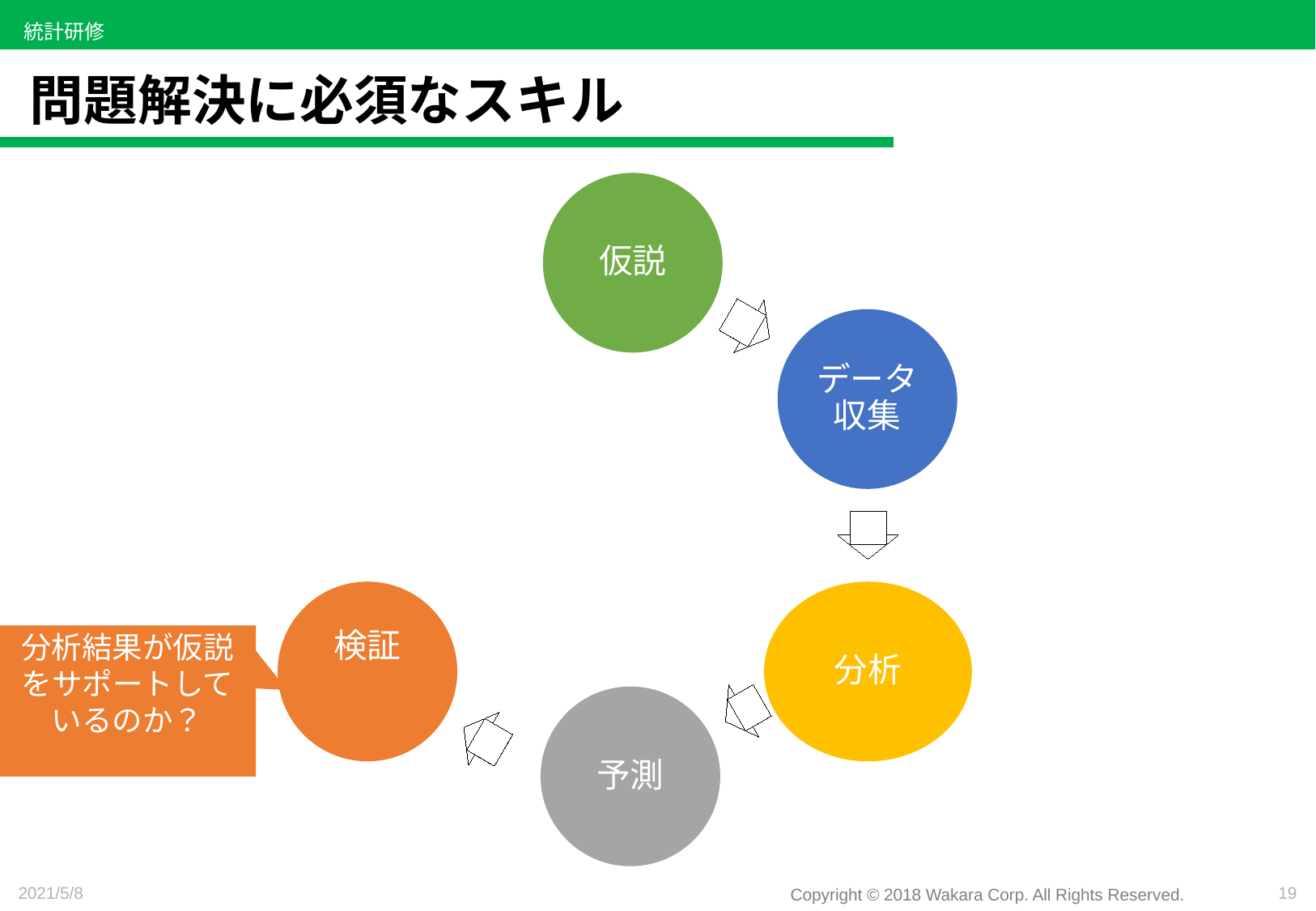

# 問題解決に必須なスキル

仮説

データ収集

検証

分析
分析結果が仮説をサポートしているのか？

予測

2021/5/8
19